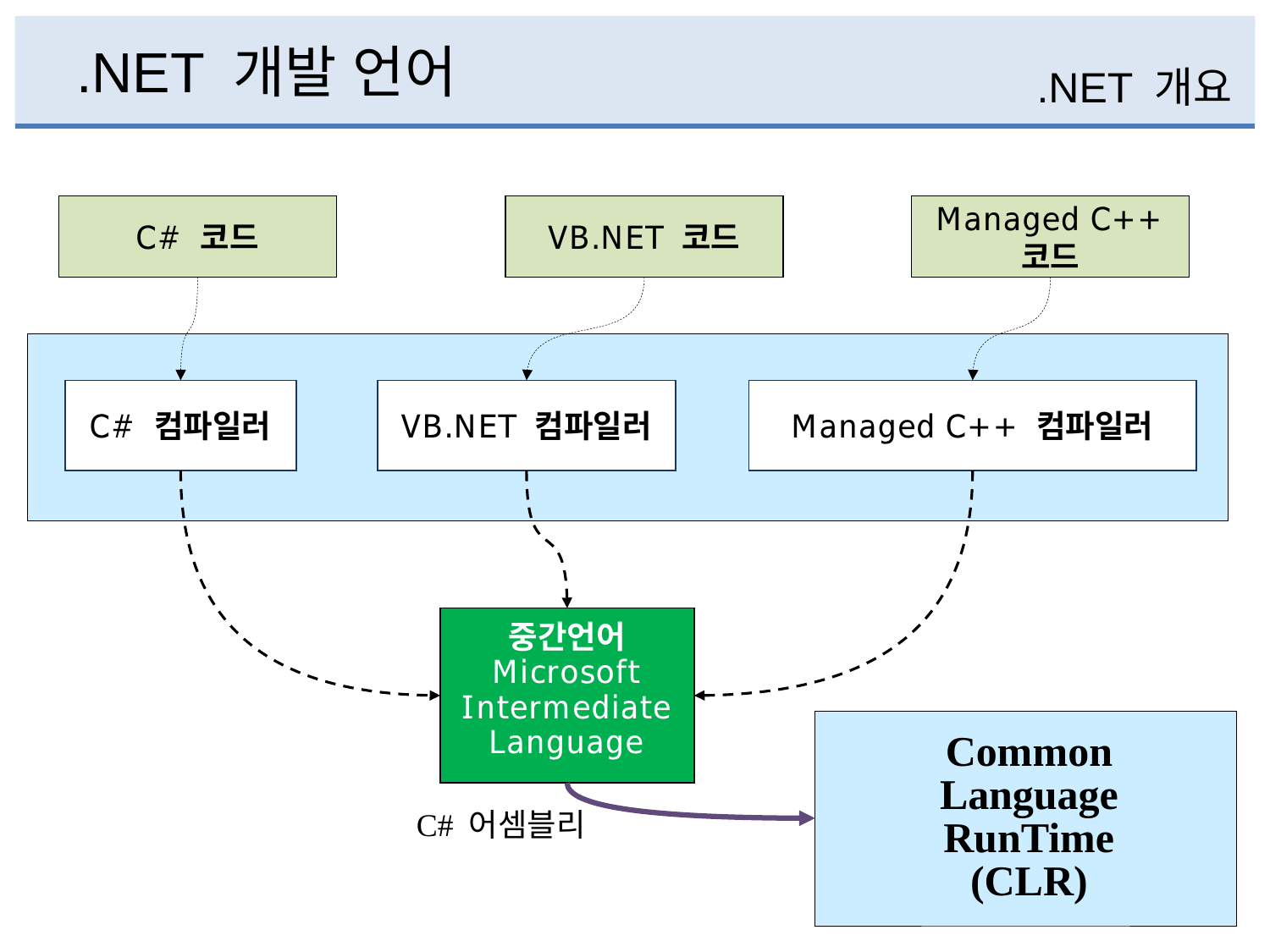

# .NET 개발 언어
.NET 개요
C# 코드
VB.NET 코드
Managed C++ 코드

C# 컴파일러
VB.NET 컴파일러
Managed C++ 컴파일러
중간언어
Microsoft
Intermediate
Language
Common
Language
RunTime
(CLR)
C# 어셈블리